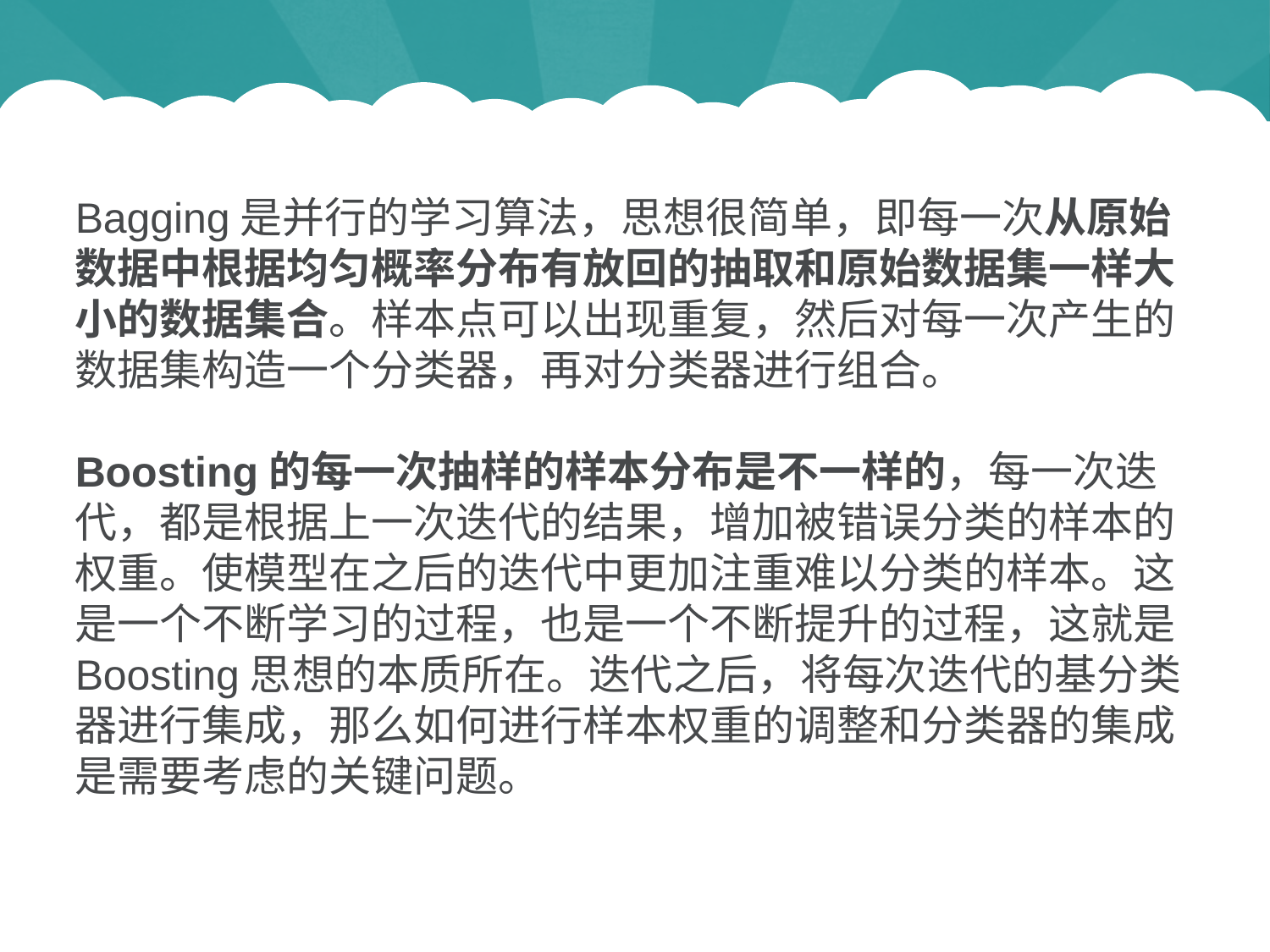

Bagging是并行的学习算法，思想很简单，即每一次从原始数据中根据均匀概率分布有放回的抽取和原始数据集一样大小的数据集合。样本点可以出现重复，然后对每一次产生的数据集构造一个分类器，再对分类器进行组合。

Boosting的每一次抽样的样本分布是不一样的，每一次迭代，都是根据上一次迭代的结果，增加被错误分类的样本的权重。使模型在之后的迭代中更加注重难以分类的样本。这是一个不断学习的过程，也是一个不断提升的过程，这就是Boosting思想的本质所在。迭代之后，将每次迭代的基分类器进行集成，那么如何进行样本权重的调整和分类器的集成是需要考虑的关键问题。